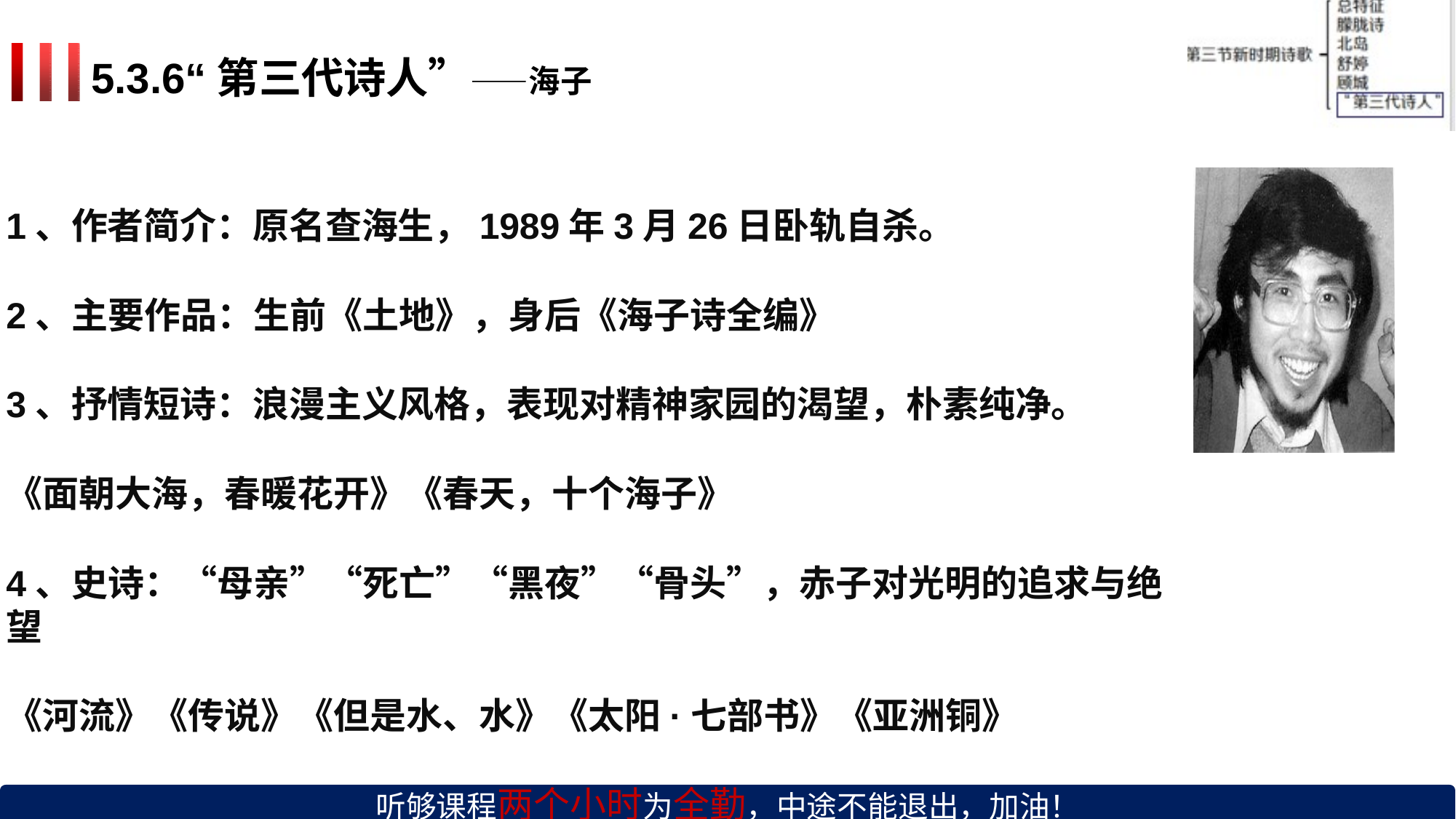

# 5.3.6“第三代诗人”——海子

1、作者简介：原名查海生，1989年3月26日卧轨自杀。

2、主要作品：生前《土地》，身后《海子诗全编》

3、抒情短诗：浪漫主义风格，表现对精神家园的渴望，朴素纯净。

《面朝大海，春暖花开》《春天，十个海子》

4、史诗：“母亲”“死亡”“黑夜”“骨头”，赤子对光明的追求与绝望

《河流》《传说》《但是水、水》《太阳·七部书》《亚洲铜》

听够课程两个小时为全勤，中途不能退出，加油！